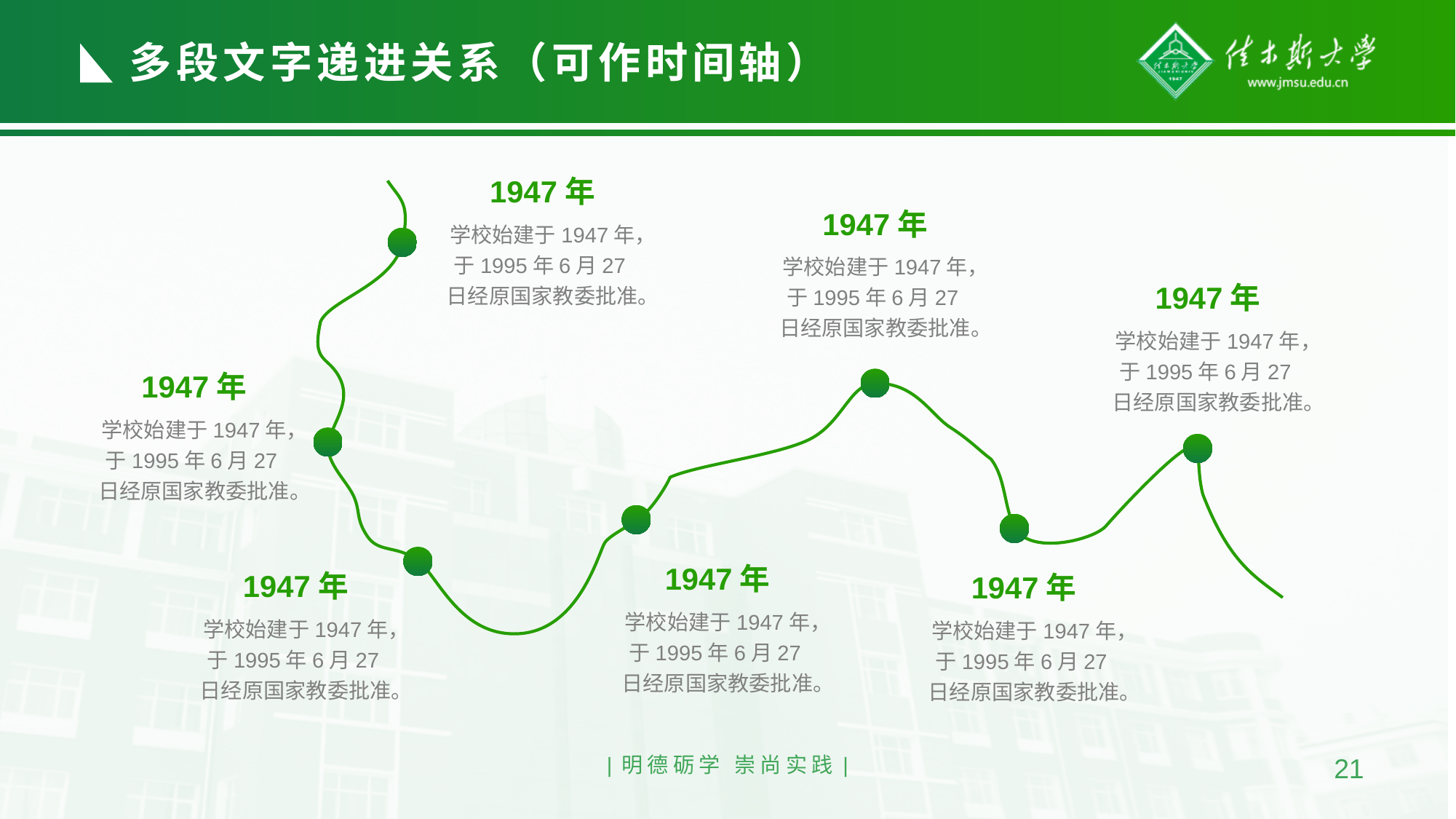

多段文字递进关系（可作时间轴）
1947年
学校始建于1947年，于1995年6月27日经原国家教委批准。

1947年
学校始建于1947年，于1995年6月27日经原国家教委批准。
1947年
学校始建于1947年，于1995年6月27日经原国家教委批准。
1947年
学校始建于1947年，于1995年6月27日经原国家教委批准。
1947年
学校始建于1947年，于1995年6月27日经原国家教委批准。
1947年
学校始建于1947年，于1995年6月27日经原国家教委批准。
1947年
学校始建于1947年，于1995年6月27日经原国家教委批准。
|明德砺学 崇尚实践|
21